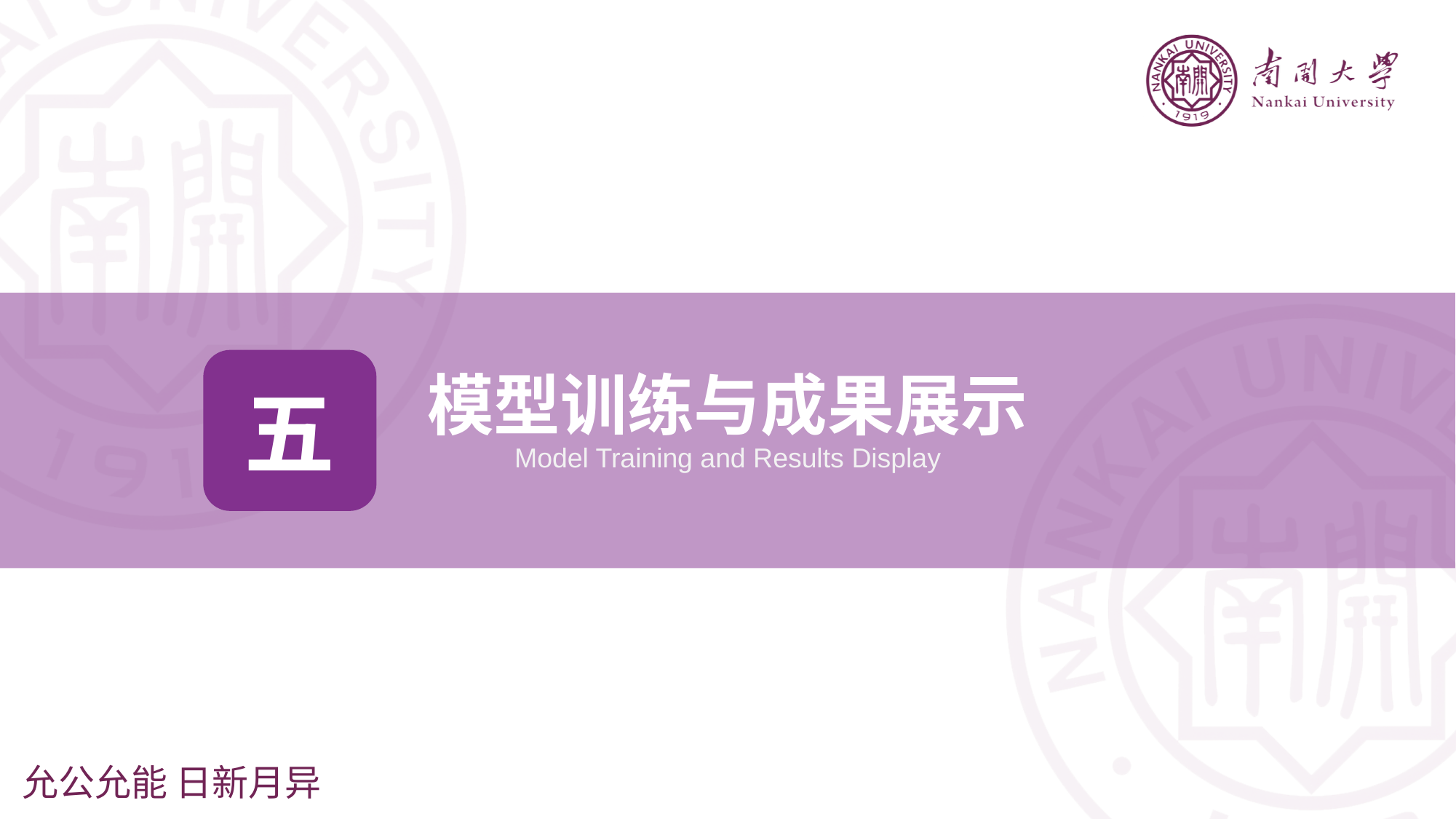

五
模型训练与成果展示
Model Training and Results Display